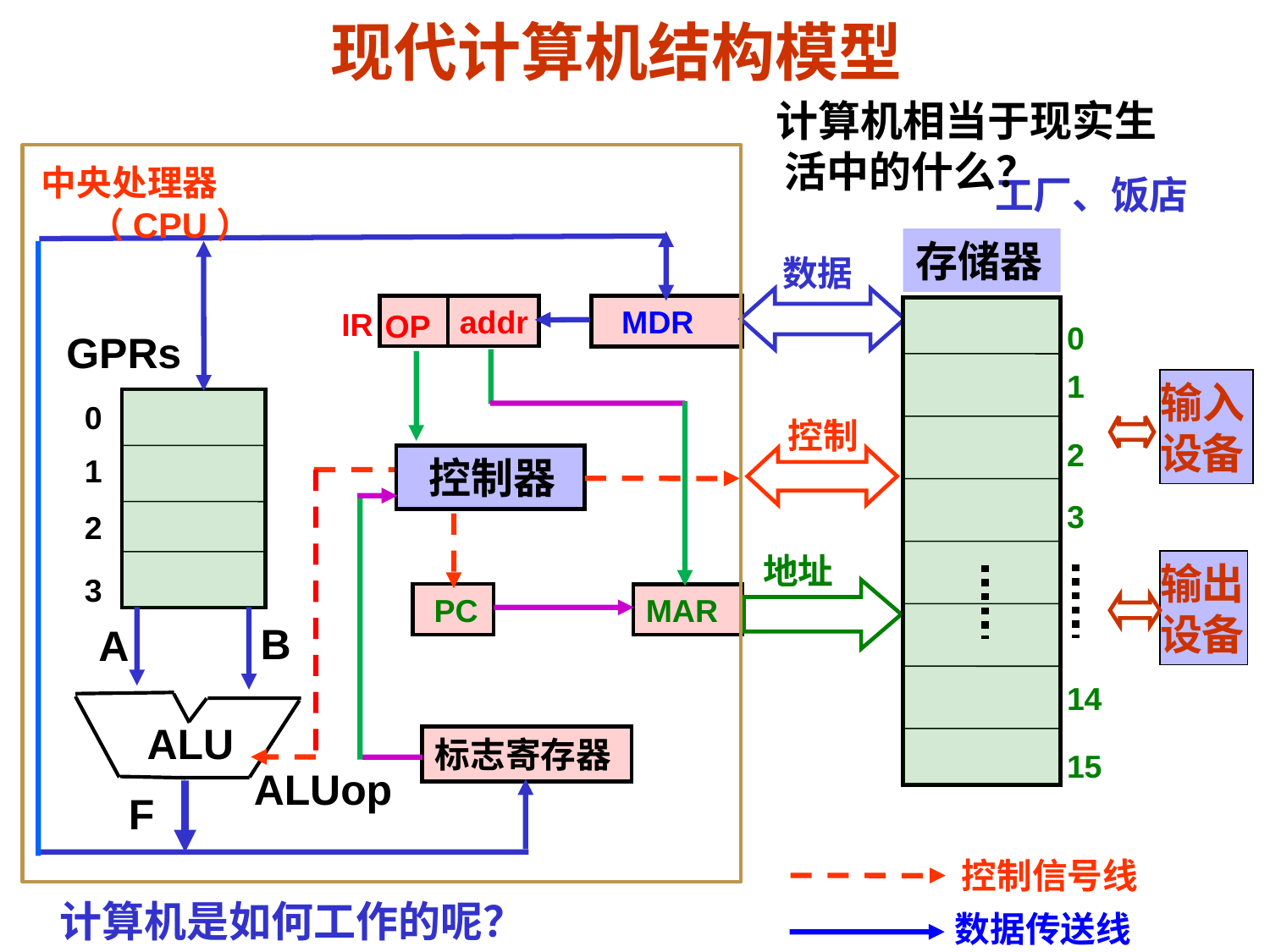

现代计算机结构模型
   计算机相当于现实生活中的什么？

中央处理器（CPU）
工厂、饭店
存储器

0
1
2
3

14
15

数据

addr
  MDR
IR
OP

GPRs

输入
设备

0

控制

1
 控制器

2

地址

输出
设备

3
 PC
MAR

B

A

ALU

标志寄存器
ALUop

F

控制信号线

计算机是如何工作的呢？
数据传送线